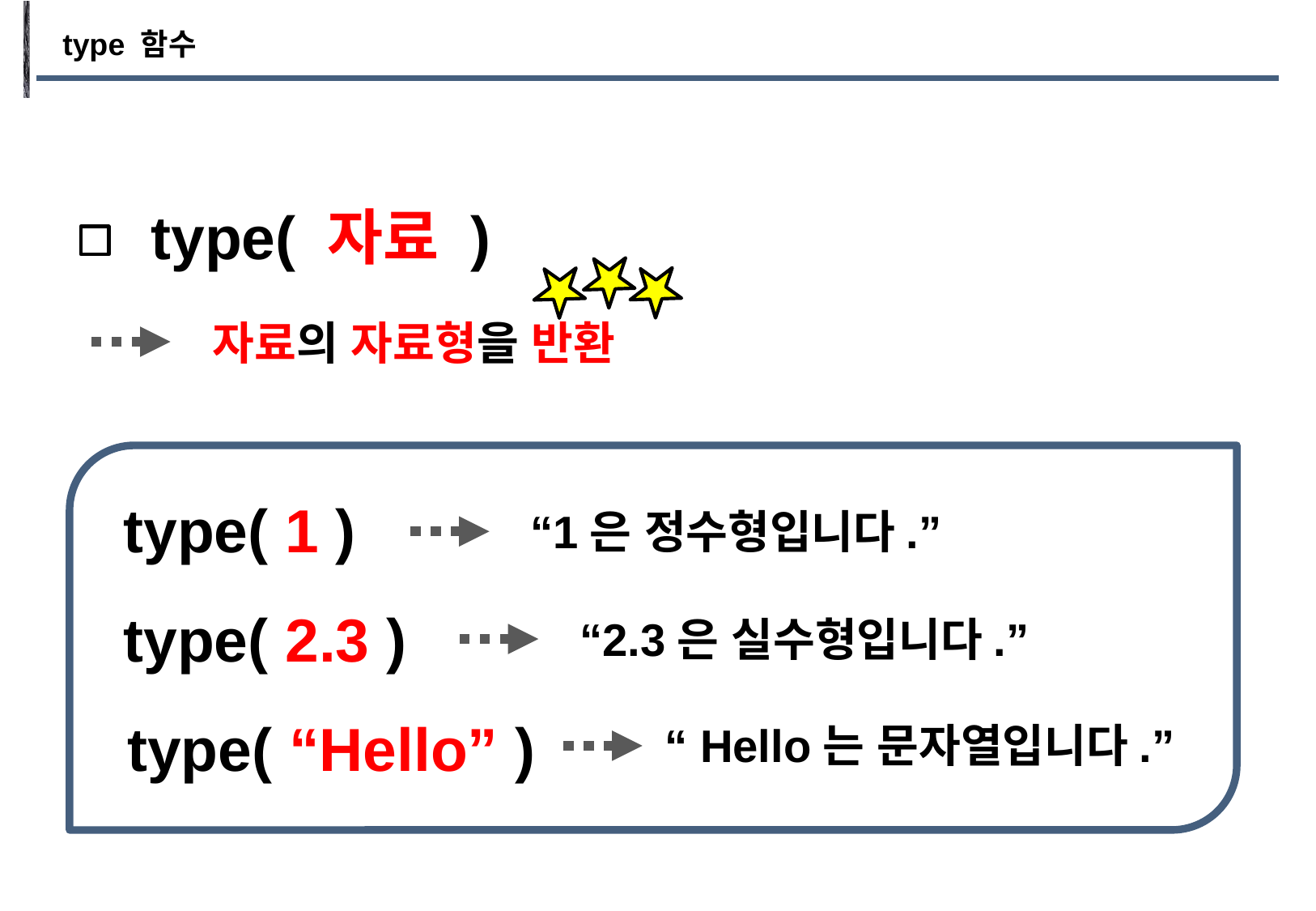

type 함수

type( 자료 )

자료의 자료형을 반환

type( 1 )
“1은 정수형입니다.”
type( 2.3 )
“2.3은 실수형입니다.”
type( “Hello” )
“ Hello는 문자열입니다.”